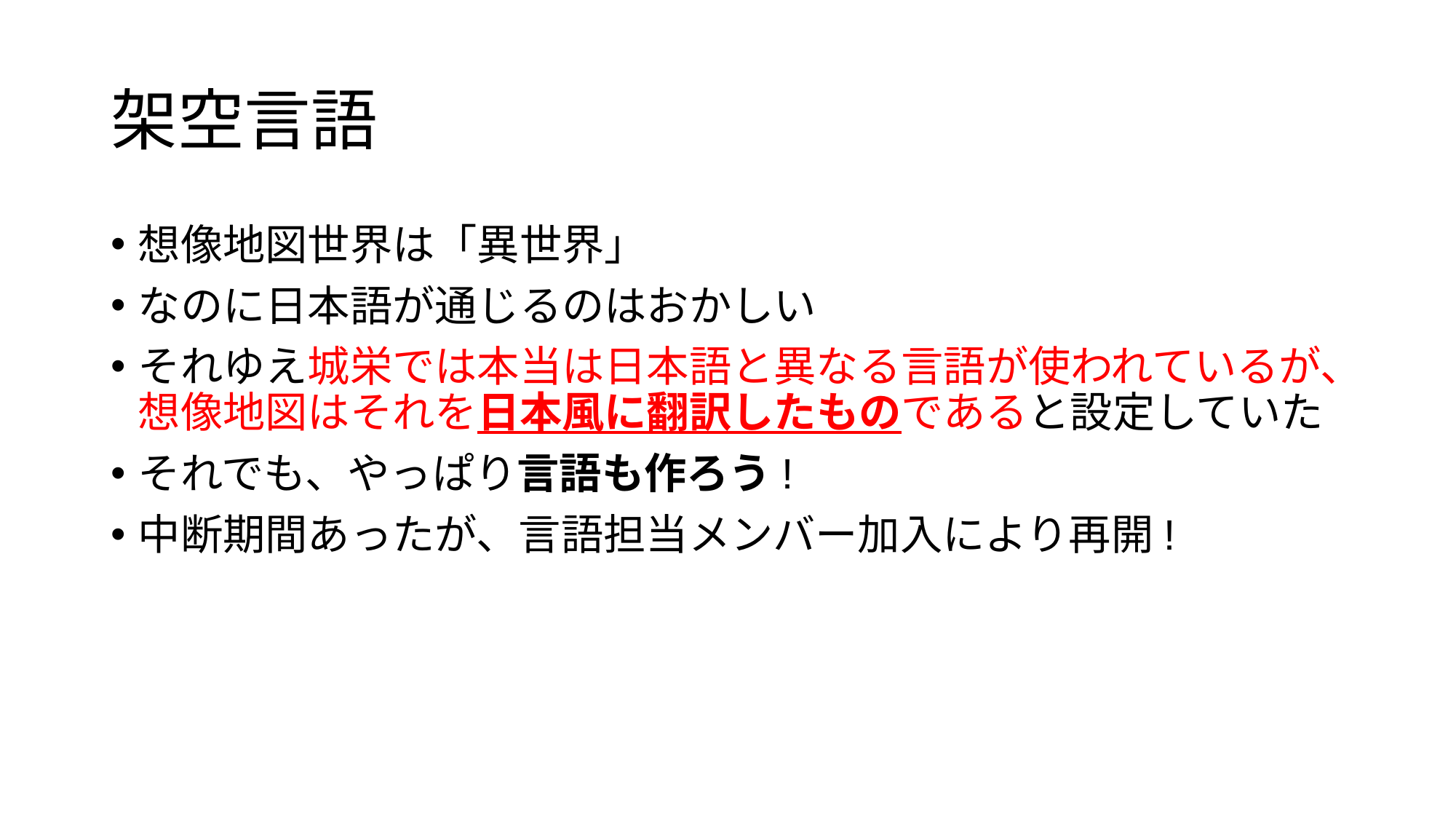

# 架空言語
想像地図世界は「異世界」
なのに日本語が通じるのはおかしい
それゆえ城栄では本当は日本語と異なる言語が使われているが、想像地図はそれを日本風に翻訳したものであると設定していた
それでも、やっぱり言語も作ろう!
中断期間あったが、言語担当メンバー加入により再開!